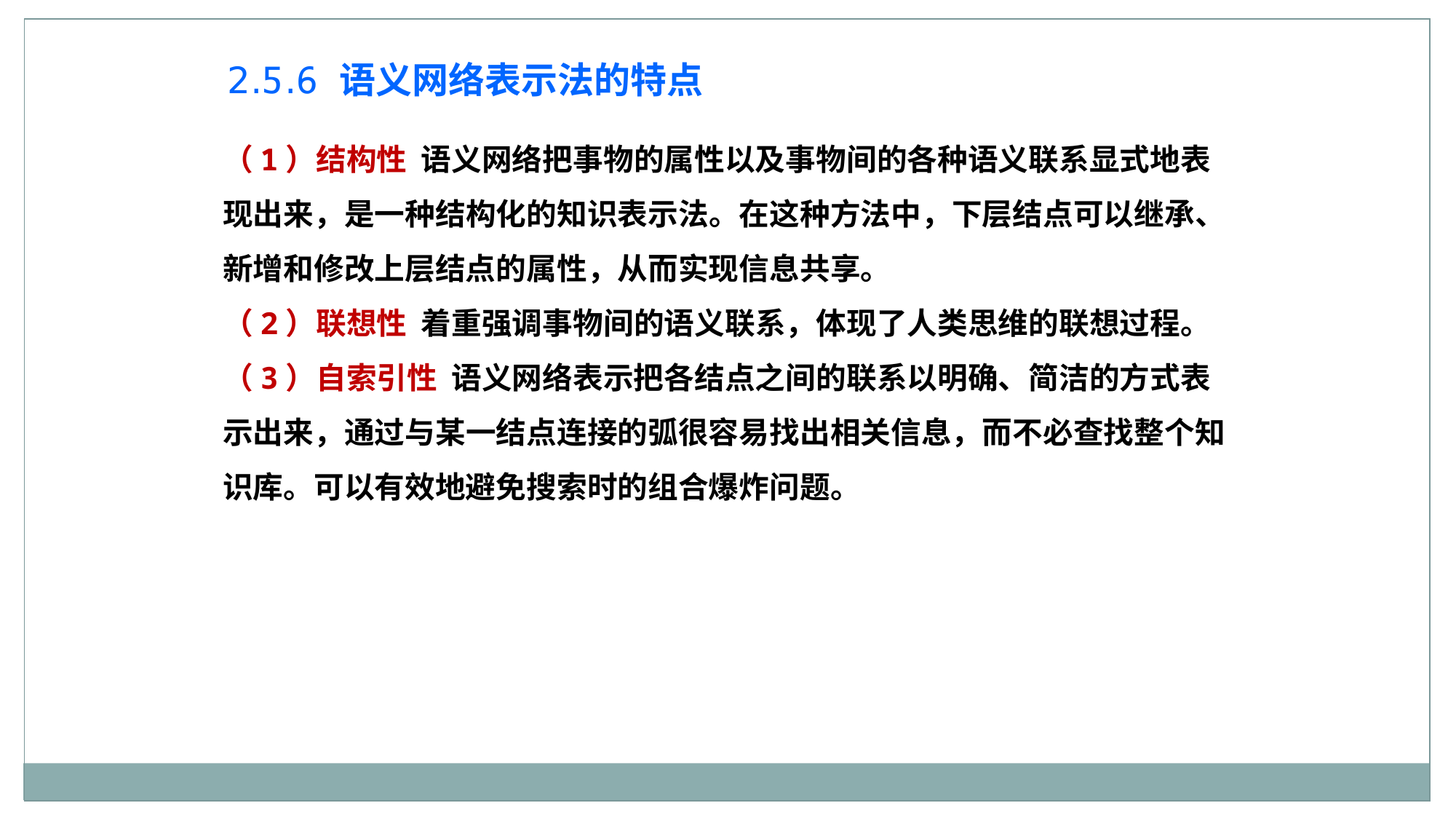

2.5.6 语义网络表示法的特点
（1）结构性  语义网络把事物的属性以及事物间的各种语义联系显式地表现出来，是一种结构化的知识表示法。在这种方法中，下层结点可以继承、新增和修改上层结点的属性，从而实现信息共享。
（2）联想性  着重强调事物间的语义联系，体现了人类思维的联想过程。
（3）自索引性  语义网络表示把各结点之间的联系以明确、简洁的方式表示出来，通过与某一结点连接的弧很容易找出相关信息，而不必查找整个知识库。可以有效地避免搜索时的组合爆炸问题。